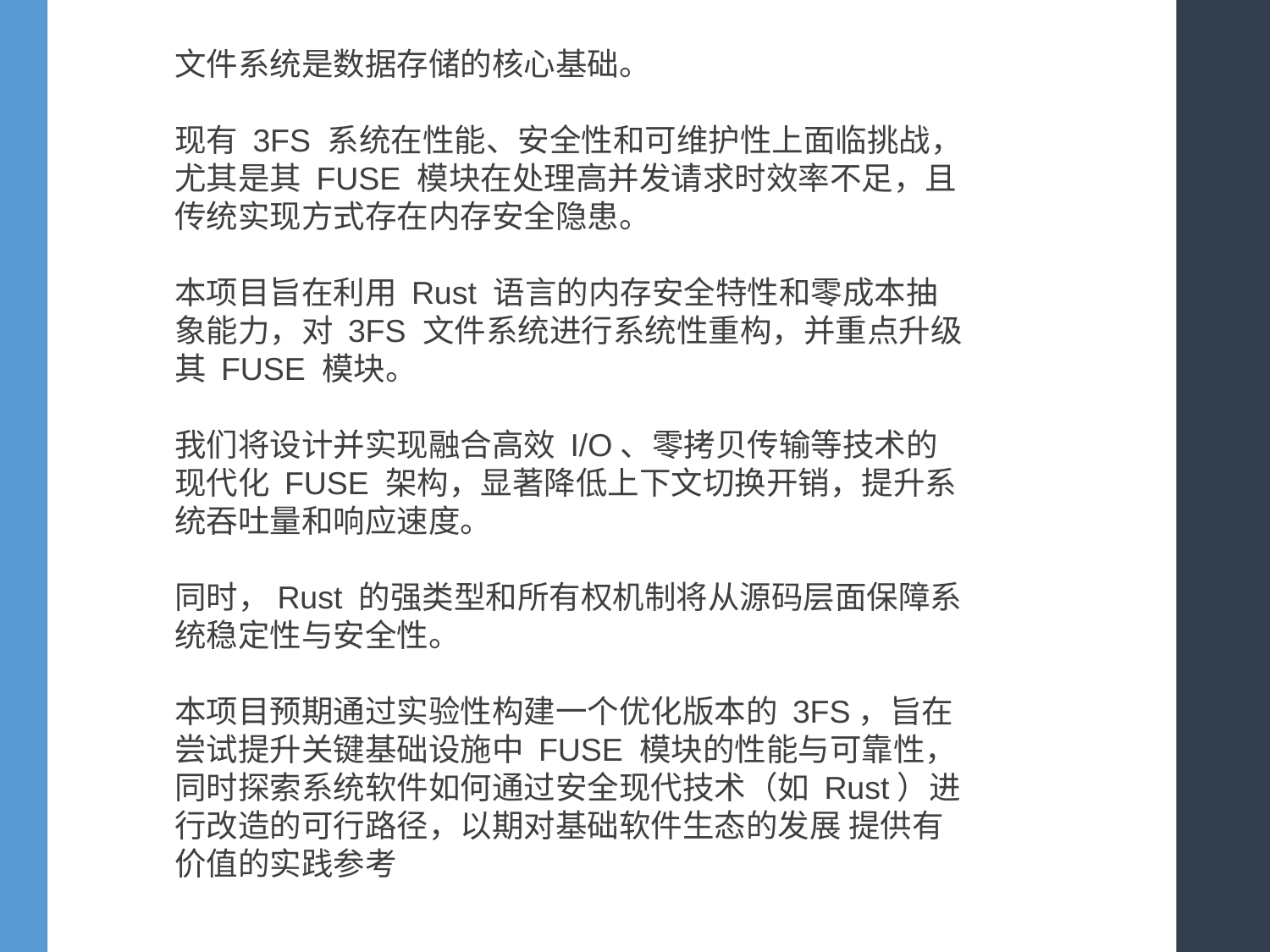

文件系统是数据存储的核心基础。

现有 3FS 系统在性能、安全性和可维护性上面临挑战，尤其是其 FUSE 模块在处理高并发请求时效率不足，且传统实现方式存在内存安全隐患。

本项目旨在​​利用 Rust 语言的内存安全特性和零成本抽象能力，对 3FS 文件系统进行系统性重构，并重点升级其 FUSE 模块​​。

我们将设计并实现融合高效 I/O、零拷贝传输等技术的现代化 FUSE 架构，显著降低上下文切换开销，提升系统吞吐量和响应速度。

同时，Rust 的强类型和所有权机制将从源码层面保障系统稳定性与安全性。

本项目预期通过实验性构建一个优化版本的 3FS，旨在​​尝试​​提升关键基础设施中 FUSE 模块的性能与可靠性，​​同时探索​​系统软件如何通过安全现代技术（如 Rust）进行改造的​​可行路径​​，以期对基础软件生态的发展 ​提供有价值的实践参考​​